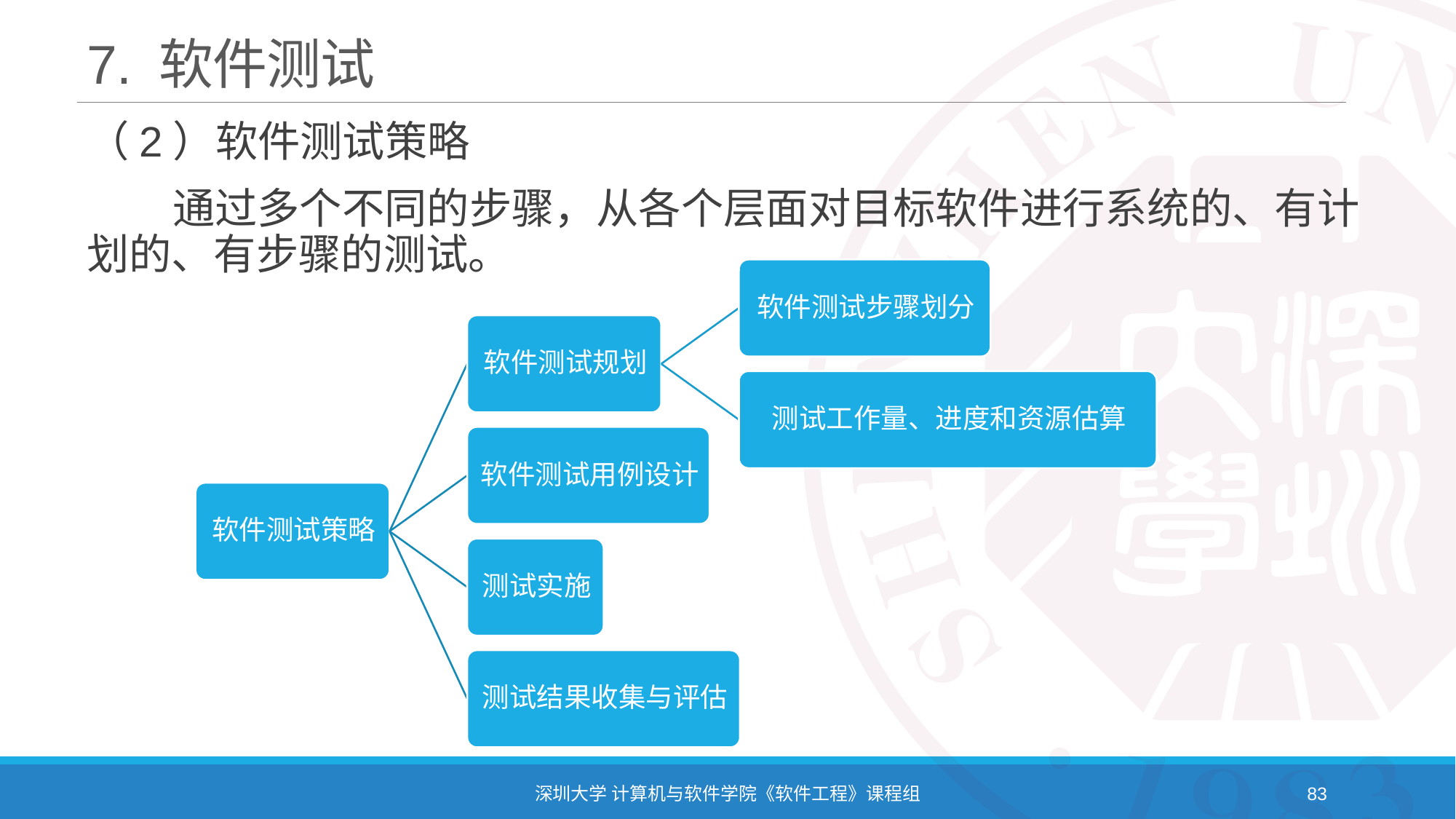

# 7. 软件测试
（2）软件测试策略
        通过多个不同的步骤，从各个层面对目标软件进行系统的、有计划的、有步骤的测试。

软件测试策略

软件测试规划

软件测试步骤划分

测试工作量、进度和资源估算

软件测试用例设计

测试实施

测试结果收集与评估
深圳大学 计算机与软件学院《软件工程》课程组
83